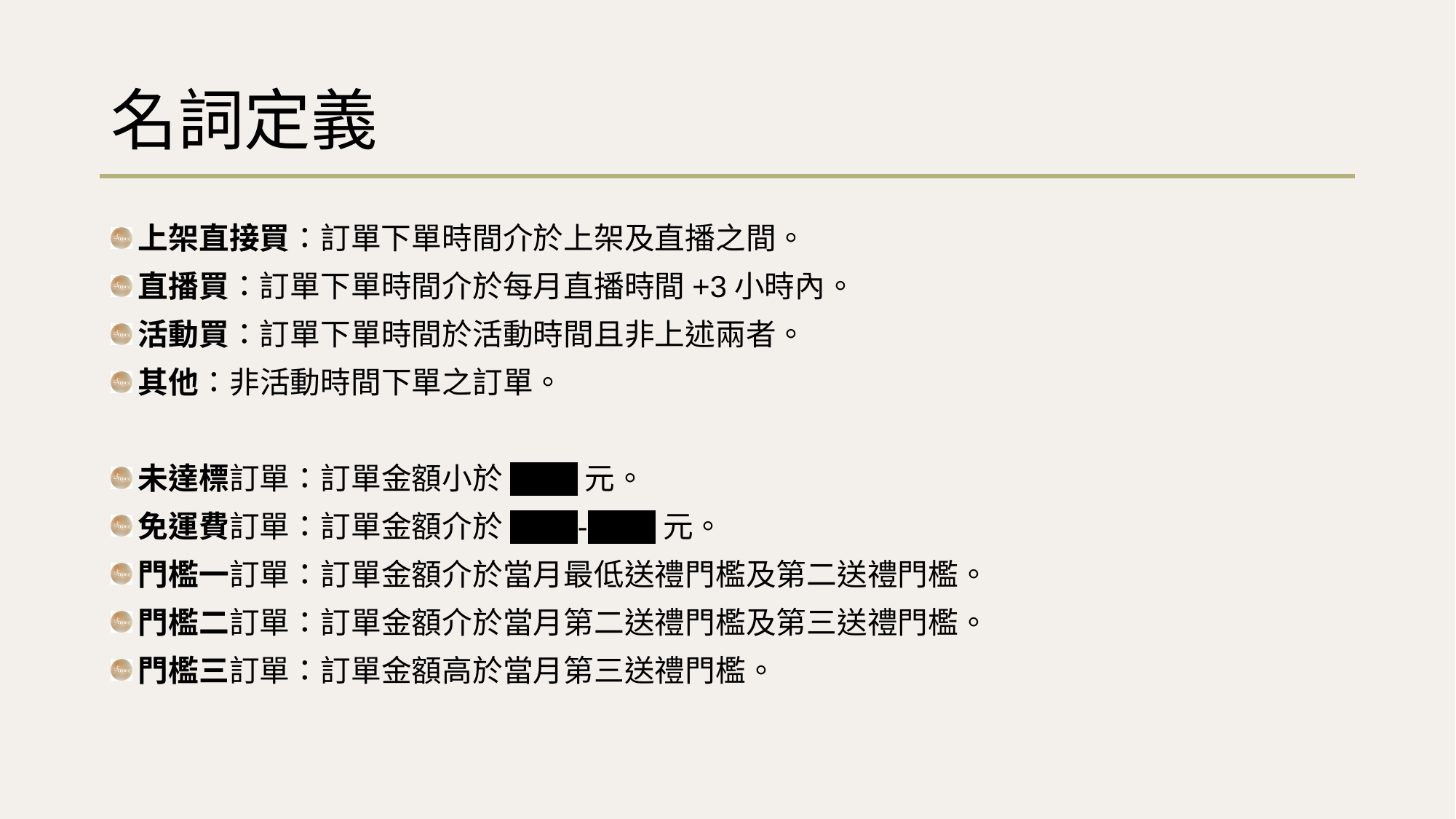

# 名詞定義
上架直接買：訂單下單時間介於上架及直播之間。
直播買：訂單下單時間介於每月直播時間+3小時內。
活動買：訂單下單時間於活動時間且非上述兩者。
其他：非活動時間下單之訂單。

未達標訂單：訂單金額小於1500元。
免運費訂單：訂單金額介於1500-2000元。
門檻一訂單：訂單金額介於當月最低送禮門檻及第二送禮門檻。
門檻二訂單：訂單金額介於當月第二送禮門檻及第三送禮門檻。
門檻三訂單：訂單金額高於當月第三送禮門檻。